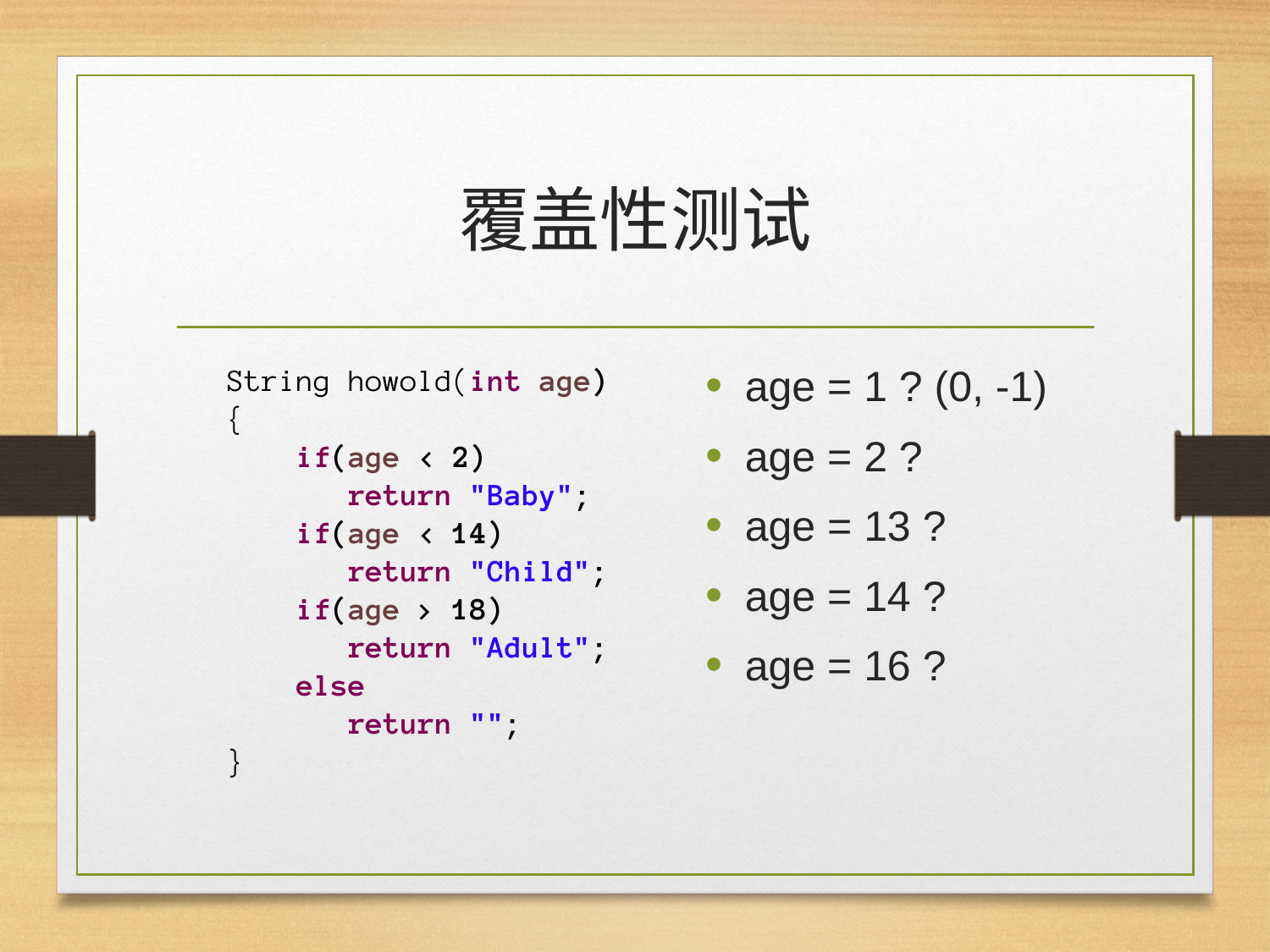

# 覆盖性测试
String howold(int age)
{
    if(age < 2)
       return "Baby";
    if(age < 14)
       return "Child";
    if(age > 18)
       return "Adult";
    else
       return "";
}
age = 1 ? (0, -1)
age = 2 ?
age = 13 ?
age = 14 ?
age = 16 ?